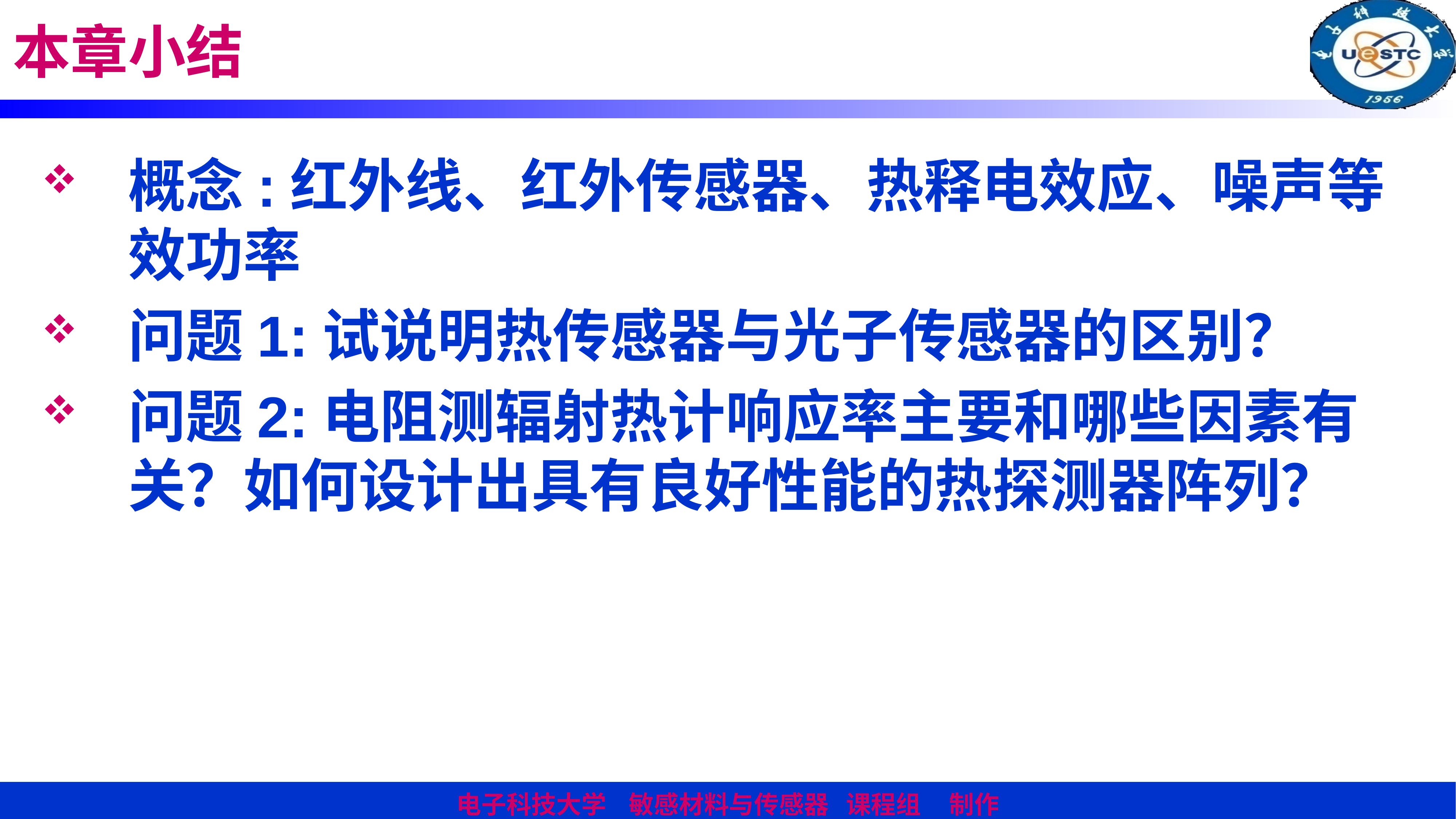

# 本章小结
概念:红外线、红外传感器、热释电效应、噪声等效功率
问题1:试说明热传感器与光子传感器的区别？
问题2:电阻测辐射热计响应率主要和哪些因素有关？如何设计出具有良好性能的热探测器阵列？